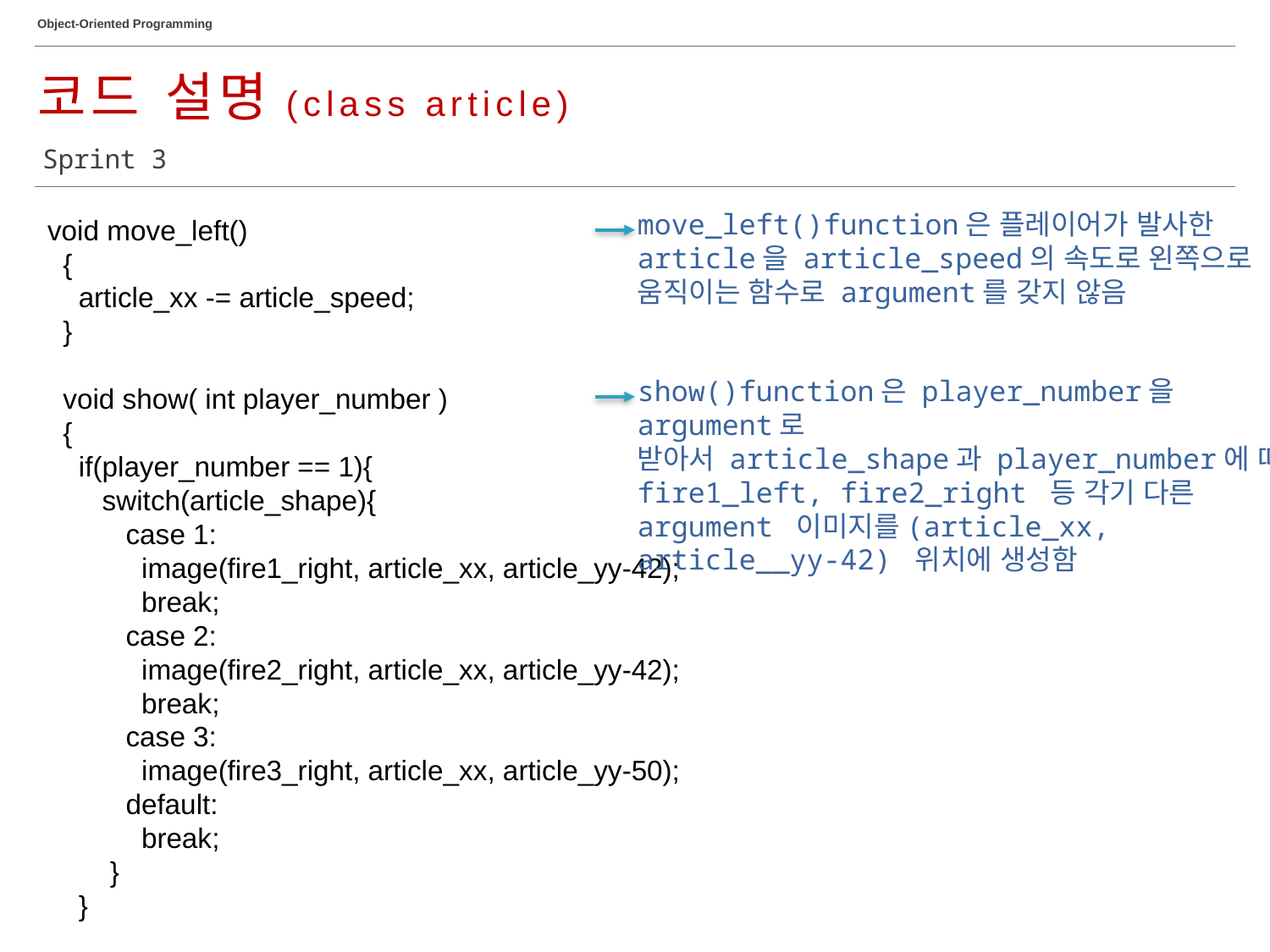

Object-Oriented Programming
코드 설명(class article)
Sprint 3
move_left()function은 플레이어가 발사한
article을 article_speed의 속도로 왼쪽으로
움직이는 함수로 argument를 갖지 않음
void move_left()
  {
    article_xx -= article_speed;
  }

  void show( int player_number )
  {
    if(player_number == 1){
       switch(article_shape){
          case 1:
            image(fire1_right, article_xx, article_yy-42);
            break;
          case 2:
            image(fire2_right, article_xx, article_yy-42);
            break;
          case 3:
            image(fire3_right, article_xx, article_yy-50);
          default:
            break;
        }
    }
show()function은 player_number을 argument로
받아서 article_shape과 player_number에 따라 fire1_left, fire2_right 등 각기 다른
argument 이미지를(article_xx, article__yy-42) 위치에 생성함